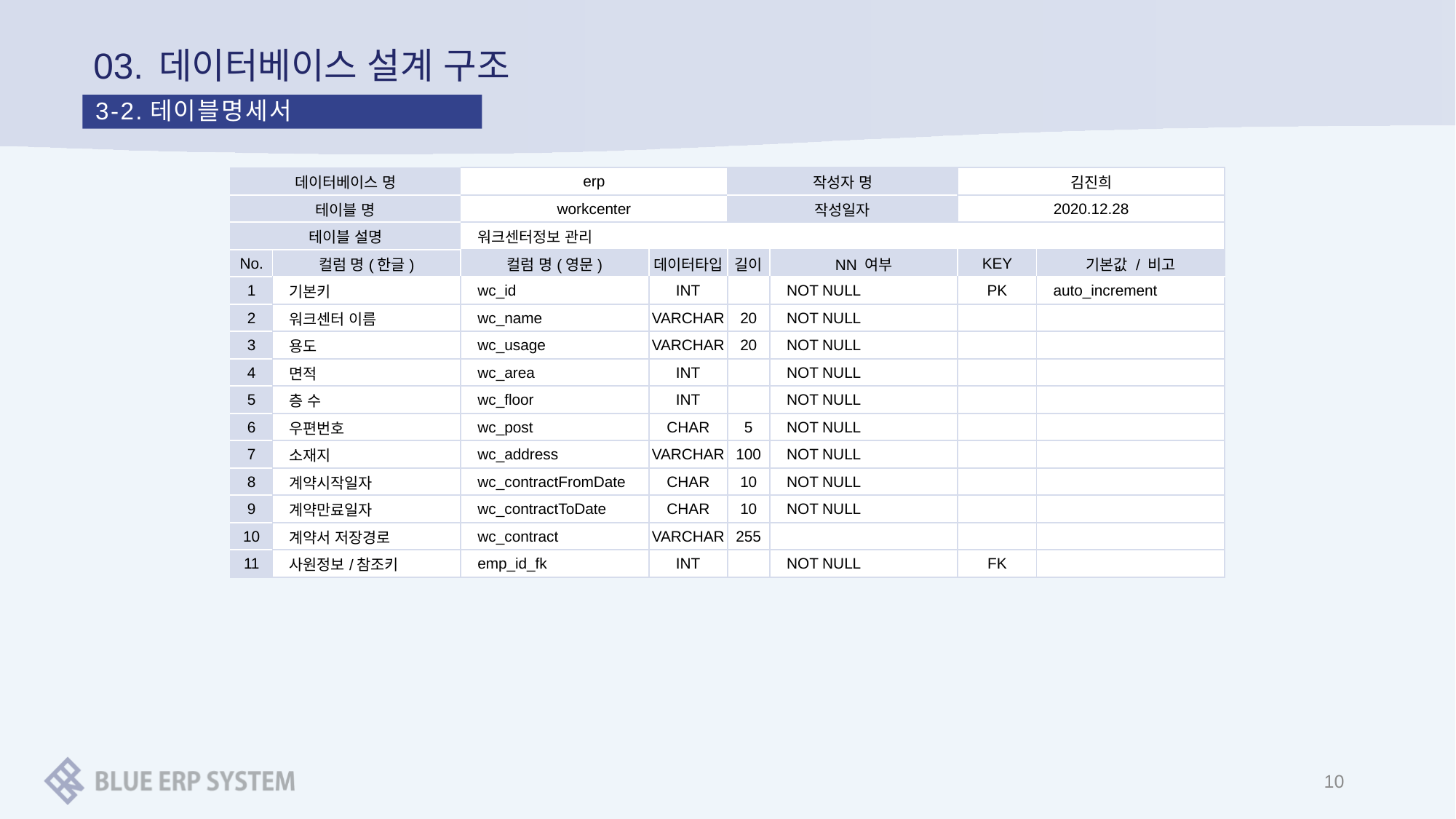

# 03. 데이터베이스 설계 구조
3-2.테이블명세서
| 데이터베이스 명 |  | erp |  | 작성자 명 |  | 김진희 |  |
| --- | --- | --- | --- | --- | --- | --- | --- |
| 테이블 명 |  | workcenter |  | 작성일자 |  | 2020.12.28 |  |
| 테이블 설명 |  | 워크센터정보 관리 |  |  |  |  |  |
| No. | 컬럼 명(한글) | 컬럼 명(영문) | 데이터타입 | 길이 | NN 여부 | KEY | 기본값 / 비고 |
| 1 | 기본키 | wc\_id | INT |  | NOT NULL | PK | auto\_increment |
| 2 | 워크센터 이름 | wc\_name | VARCHAR | 20 | NOT NULL |  |  |
| 3 | 용도 | wc\_usage | VARCHAR | 20 | NOT NULL |  |  |
| 4 | 면적 | wc\_area | INT |  | NOT NULL |  |  |
| 5 | 층 수 | wc\_floor | INT |  | NOT NULL |  |  |
| 6 | 우편번호 | wc\_post | CHAR | 5 | NOT NULL |  |  |
| 7 | 소재지 | wc\_address | VARCHAR | 100 | NOT NULL |  |  |
| 8 | 계약시작일자 | wc\_contractFromDate | CHAR | 10 | NOT NULL |  |  |
| 9 | 계약만료일자 | wc\_contractToDate | CHAR | 10 | NOT NULL |  |  |
| 10 | 계약서 저장경로 | wc\_contract | VARCHAR | 255 |  |  |  |
| 11 | 사원정보/참조키 | emp\_id\_fk | INT |  | NOT NULL | FK |  |
10